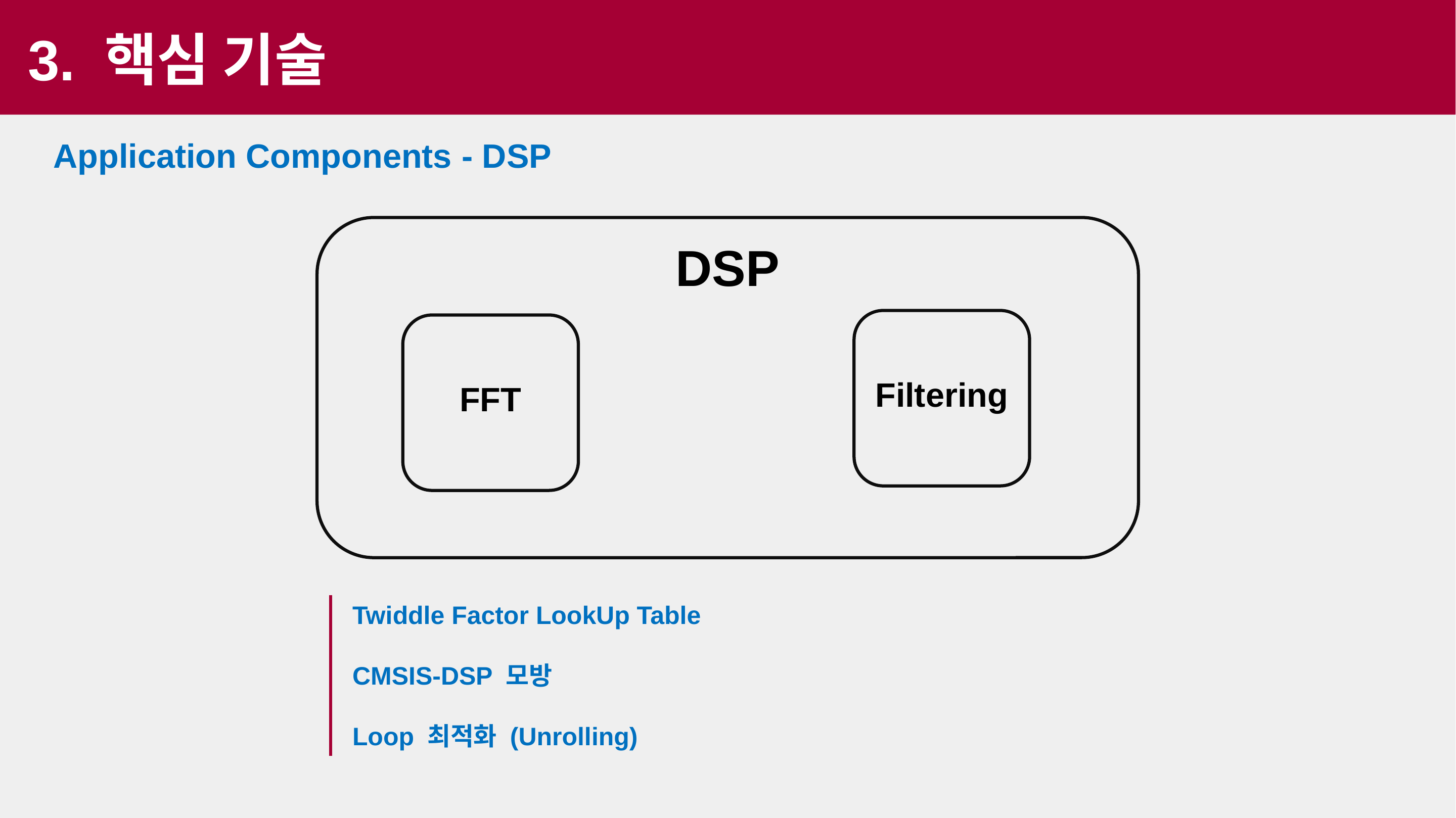

3. 핵심 기술
Application Components - DSP

DSP

Filtering

FFT
Twiddle Factor LookUp Table

CMSIS-DSP 모방

Loop 최적화 (Unrolling)